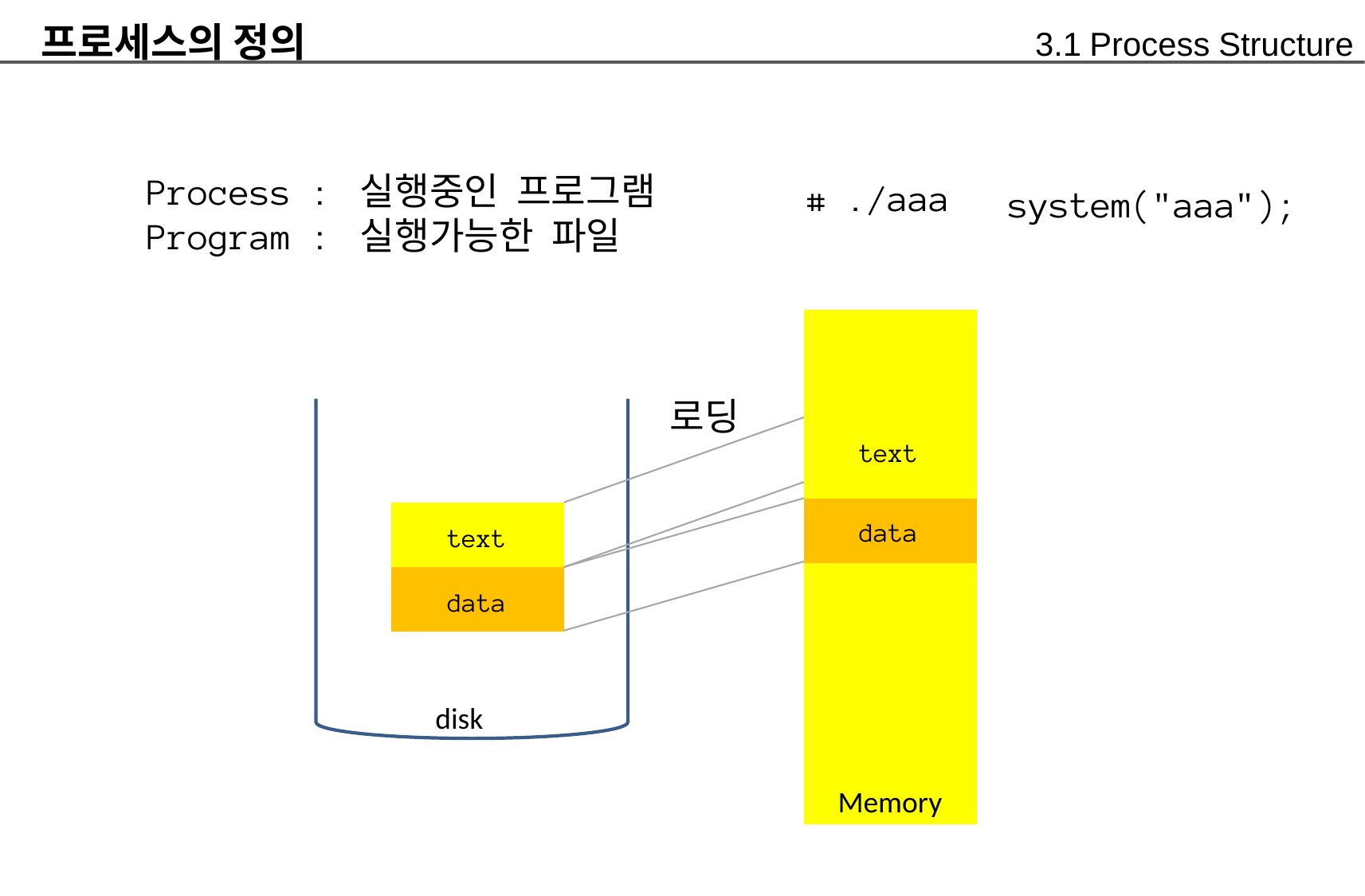

프로세스의 정의

	Process  :  실행중인  프로그램
	Program  :  실행가능한  파일
	3.1 Process Structure

system("aaa");

#  ./aaa

로딩

text

data

text

data

disk
Memory